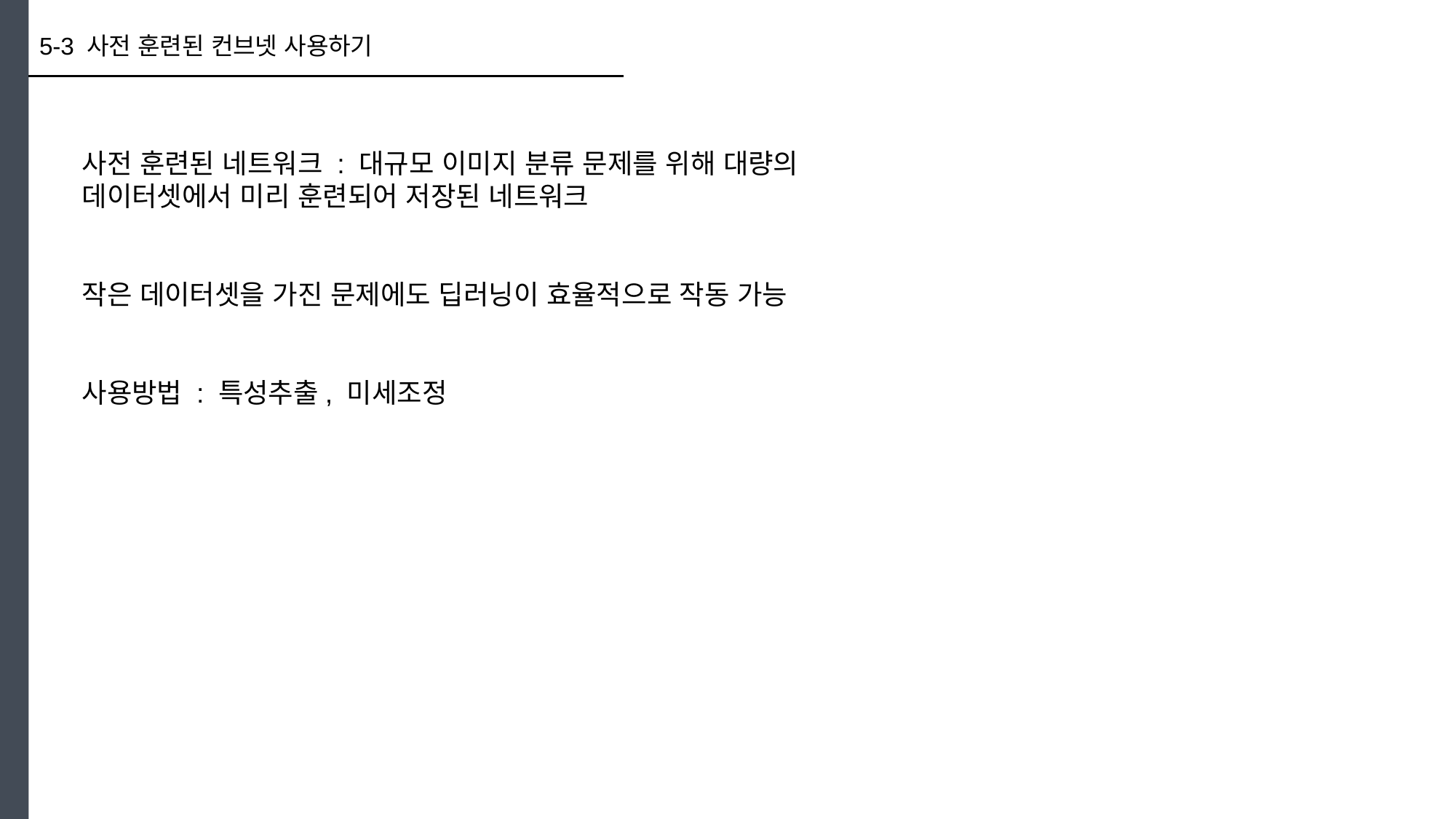

5-3 사전 훈련된 컨브넷 사용하기
사전 훈련된 네트워크 : 대규모 이미지 분류 문제를 위해 대량의 데이터셋에서 미리 훈련되어 저장된 네트워크

작은 데이터셋을 가진 문제에도 딥러닝이 효율적으로 작동 가능

사용방법 : 특성추출, 미세조정